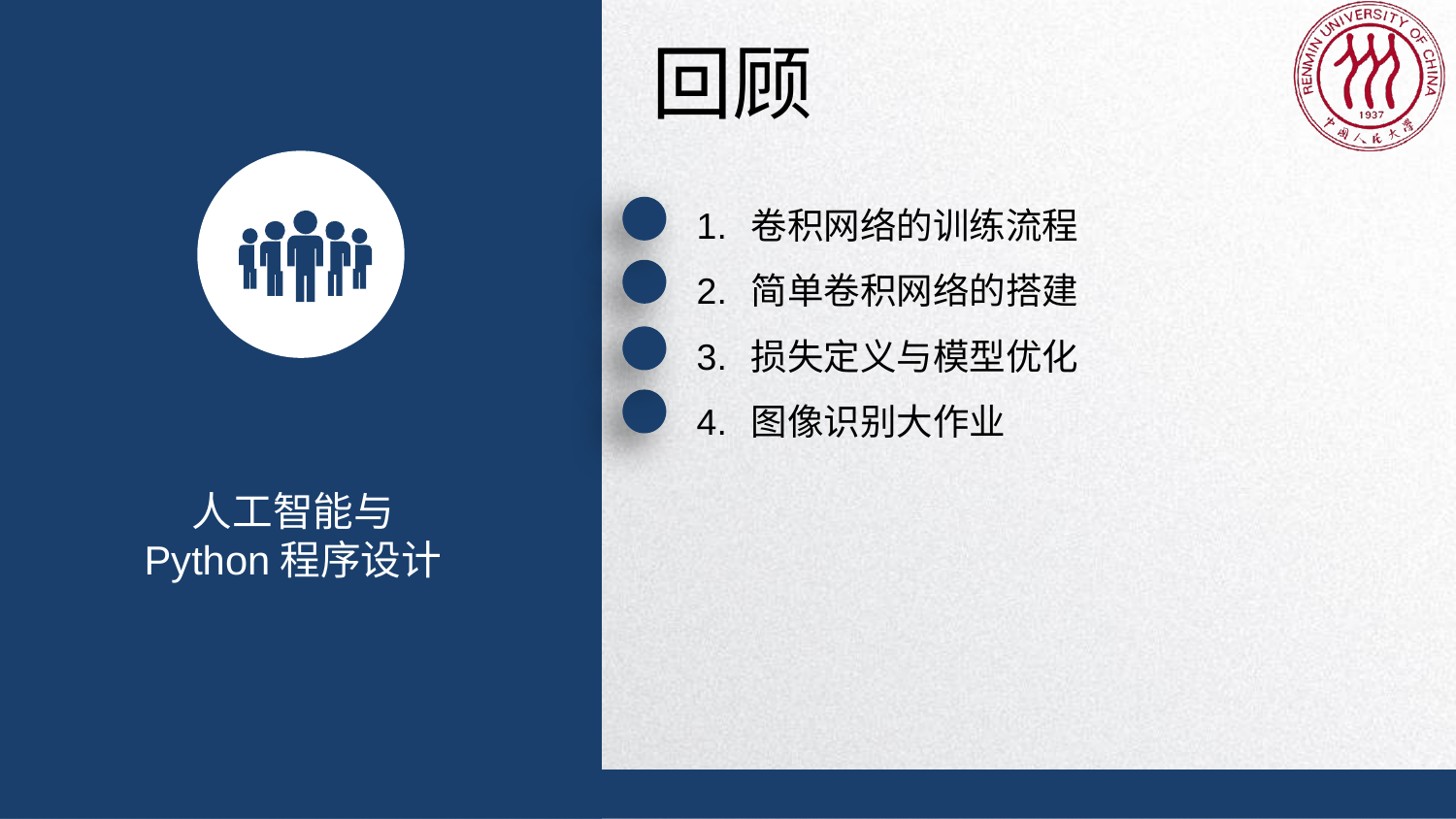

回顾

卷积网络的训练流程
简单卷积网络的搭建
损失定义与模型优化
图像识别大作业

人工智能与
Python程序设计